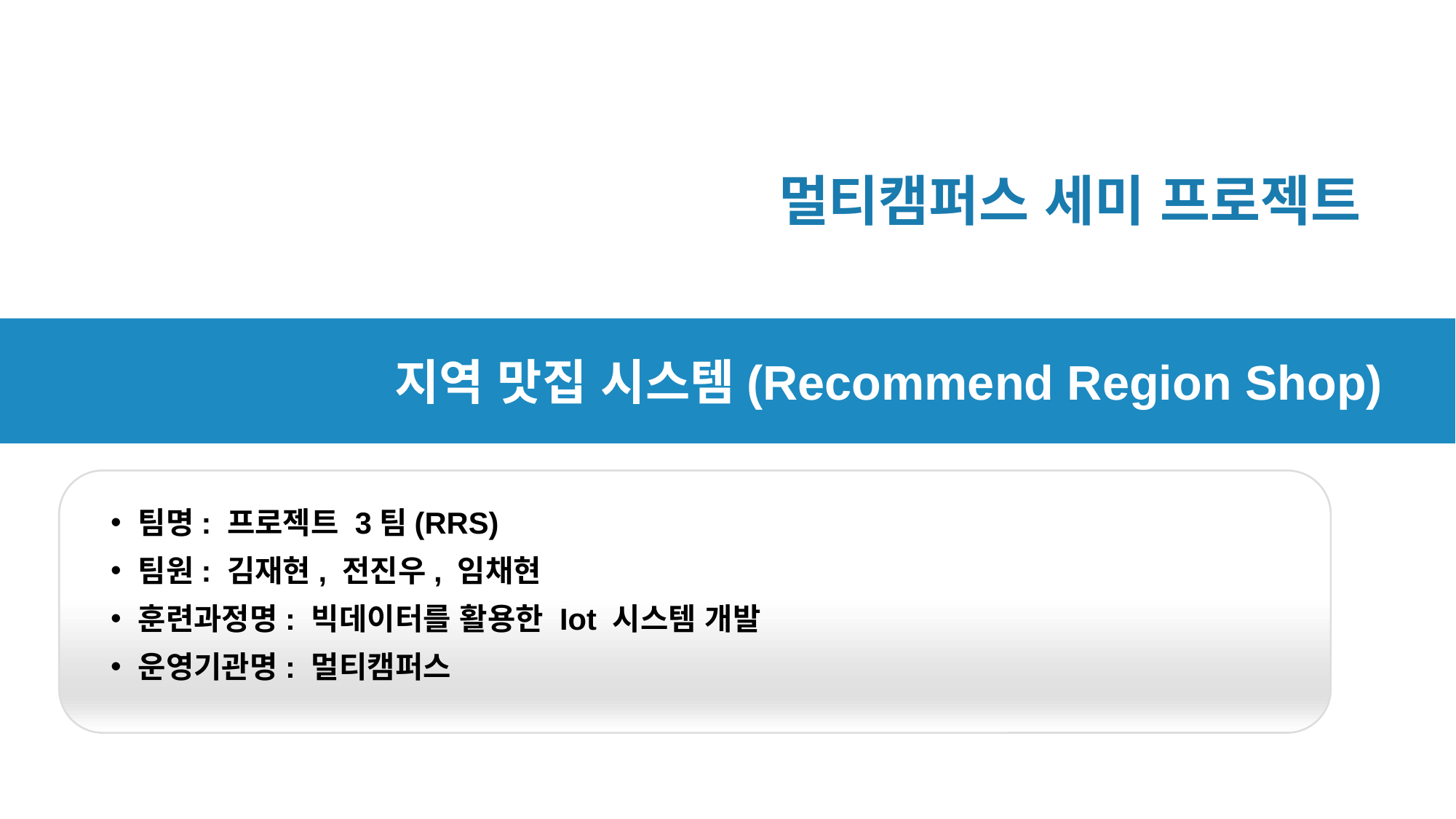

멀티캠퍼스 세미 프로젝트

지역 맛집 시스템(Recommend Region Shop)

팀명: 프로젝트 3팀(RRS)
팀원: 김재현, 전진우, 임채현
훈련과정명: 빅데이터를 활용한 Iot 시스템 개발
운영기관명: 멀티캠퍼스